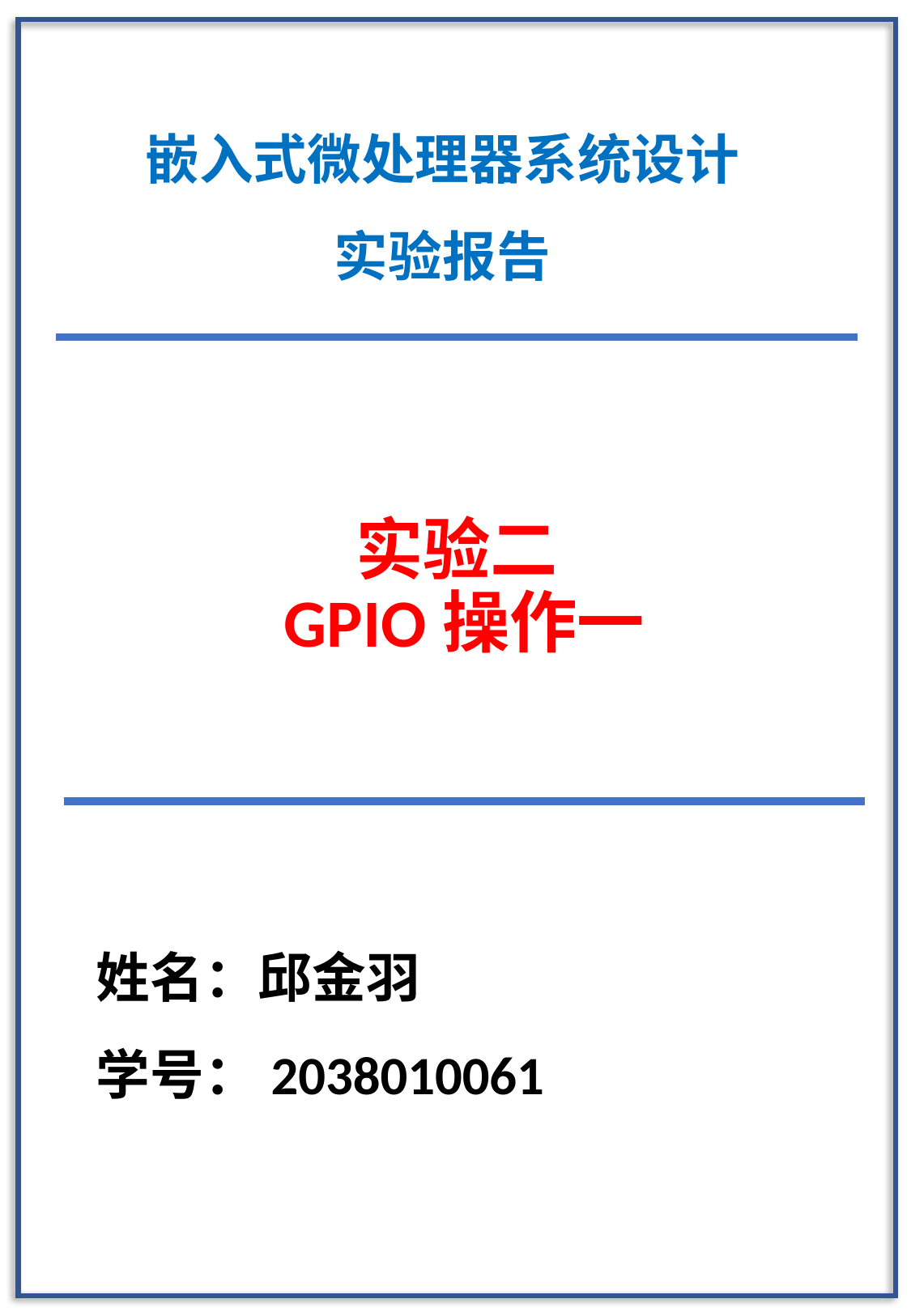

嵌入式微处理器系统设计
实验报告
# 实验二 GPIO操作一
姓名：邱金羽
学号：2038010061